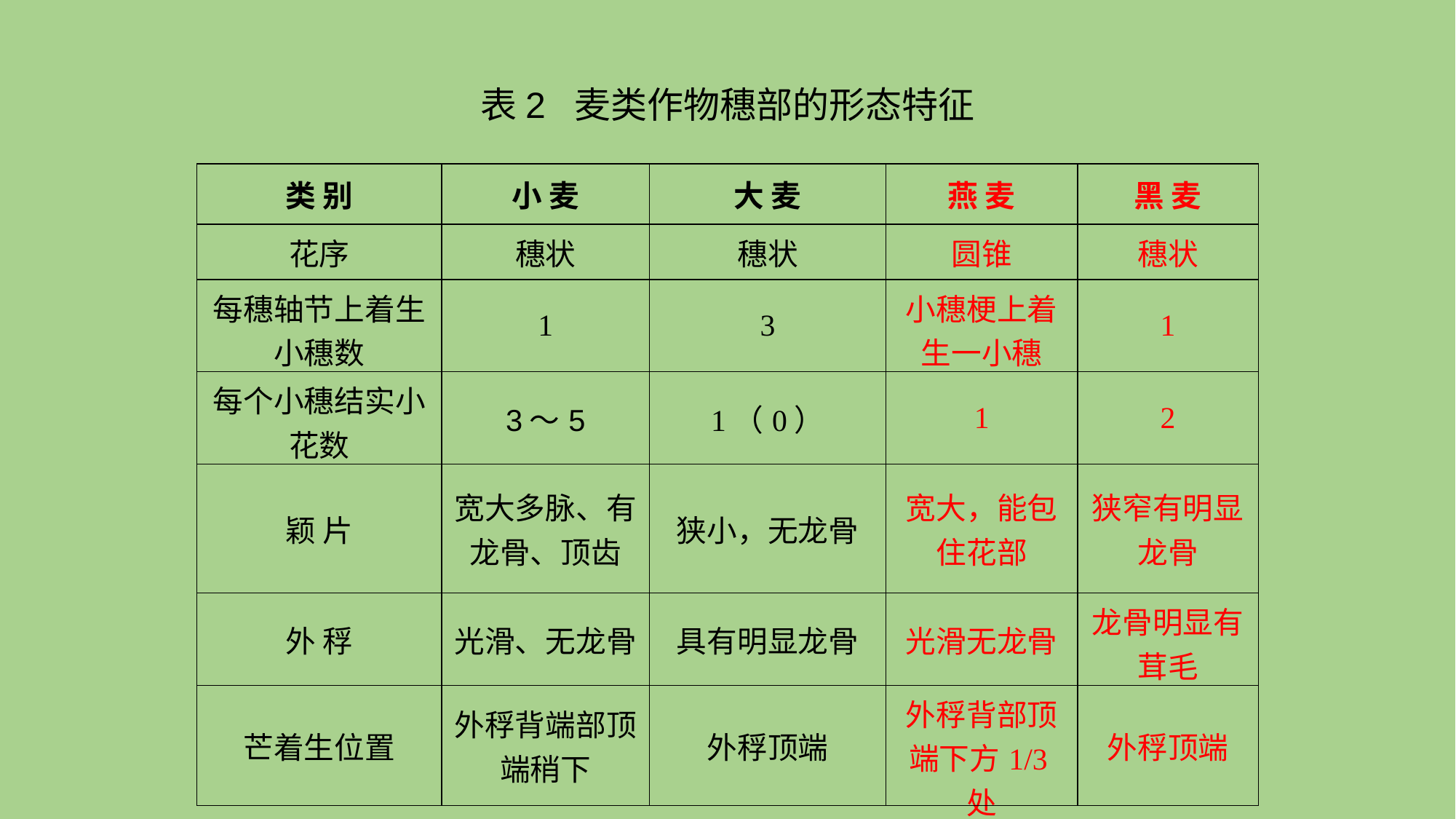

表2  麦类作物穗部的形态特征
| 类 别 | 小 麦 | 大 麦 | 燕 麦 | 黑 麦 |
| --- | --- | --- | --- | --- |
| 花序 | 穗状 | 穗状 | 圆锥 | 穗状 |
| 每穗轴节上着生小穗数 | 1 | 3 | 小穗梗上着生一小穗 | 1 |
| 每个小穗结实小花数 | 3～5 | 1（0） | 1 | 2 |
| 颖 片 | 宽大多脉、有龙骨、顶齿 | 狭小，无龙骨 | 宽大，能包住花部 | 狭窄有明显龙骨 |
| 外 稃 | 光滑、无龙骨 | 具有明显龙骨 | 光滑无龙骨 | 龙骨明显有茸毛 |
| 芒着生位置 | 外稃背端部顶端稍下 | 外稃顶端 | 外稃背部顶端下方1/3处 | 外稃顶端 |